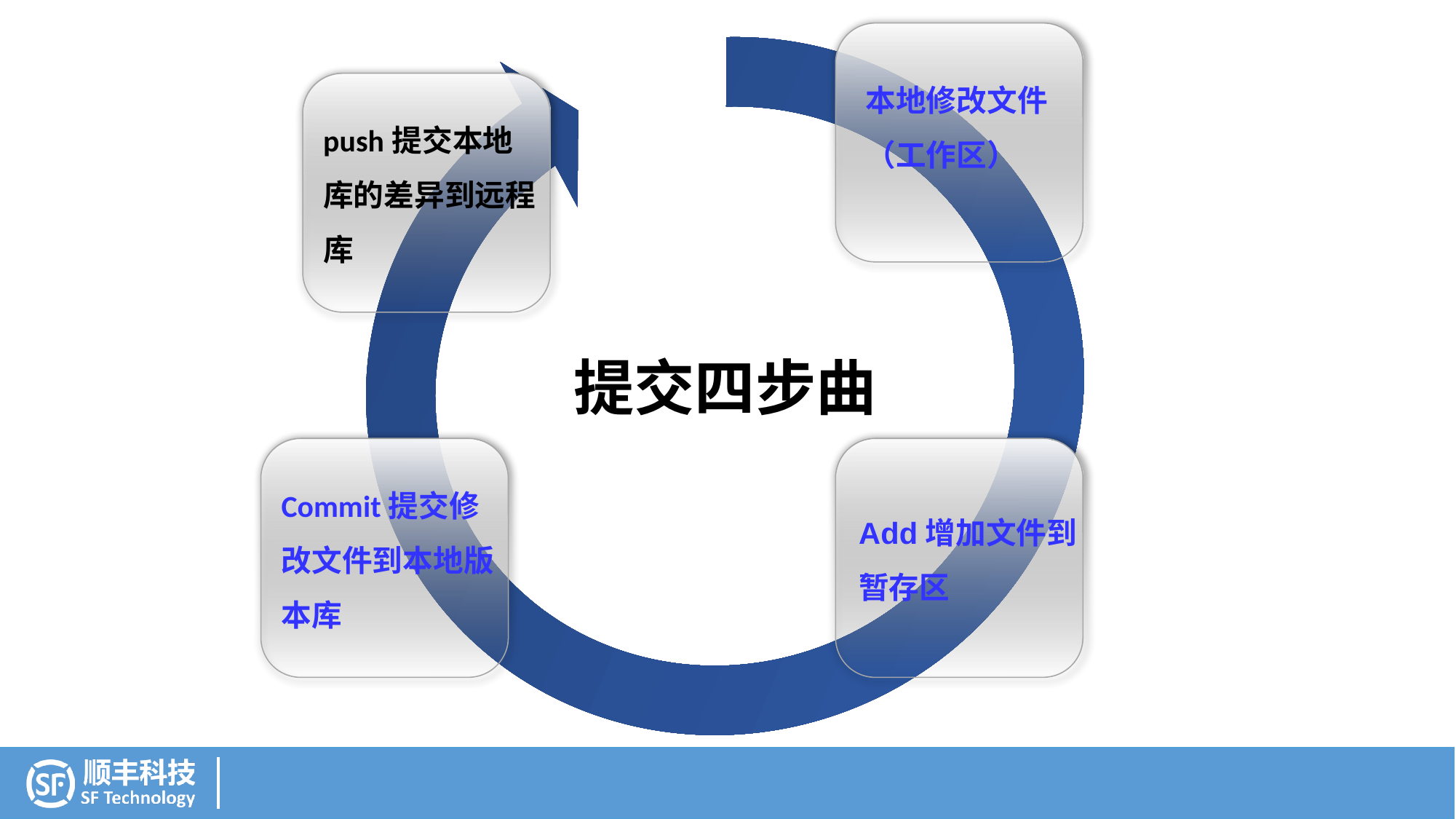

本地修改文件（工作区）

push提交本地库的差异到远程库
提交四步曲

Commit提交修改文件到本地版本库

Add增加文件到暂存区